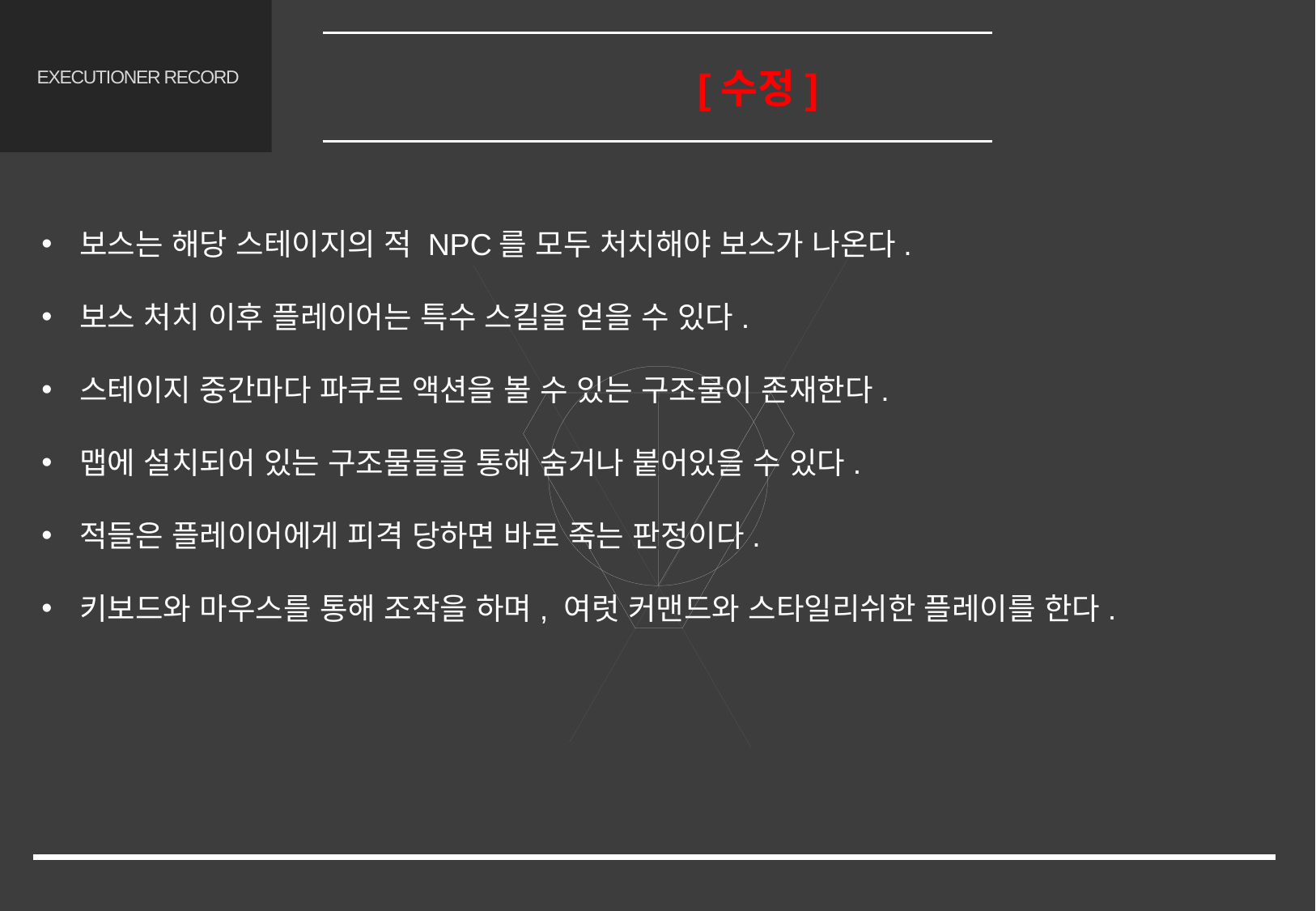

플레이
3.1 플레이 [수정]
# EXECUTIONER RECORD
보스는 해당 스테이지의 적 NPC를 모두 처치해야 보스가 나온다.

보스 처치 이후 플레이어는 특수 스킬을 얻을 수 있다.

스테이지 중간마다 파쿠르 액션을 볼 수 있는 구조물이 존재한다.

맵에 설치되어 있는 구조물들을 통해 숨거나 붙어있을 수 있다.

적들은 플레이어에게 피격 당하면 바로 죽는 판정이다.

키보드와 마우스를 통해 조작을 하며, 여럿 커맨드와 스타일리쉬한 플레이를 한다.

13/65